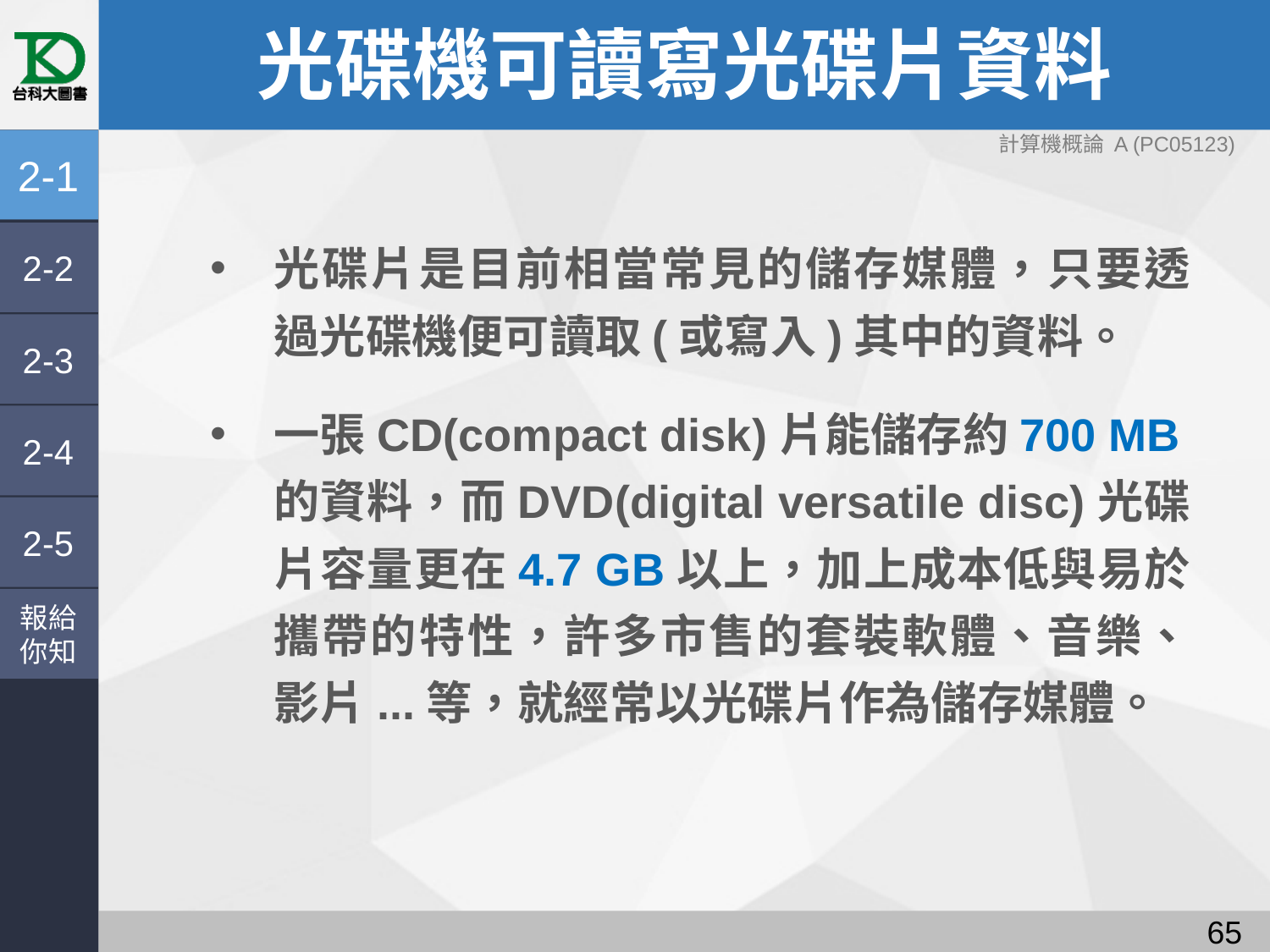

# 光碟機可讀寫光碟片資料
計算機概論 A (PC05123)
2-1
光碟片是目前相當常見的儲存媒體，只要透過光碟機便可讀取(或寫入)其中的資料。
一張CD(compact disk)片能儲存約700 MB的資料，而DVD(digital versatile disc)光碟片容量更在4.7 GB以上，加上成本低與易於攜帶的特性，許多市售的套裝軟體、音樂、影片...等，就經常以光碟片作為儲存媒體。
2-2
2-3
2-4
2-5
報給
你知
65